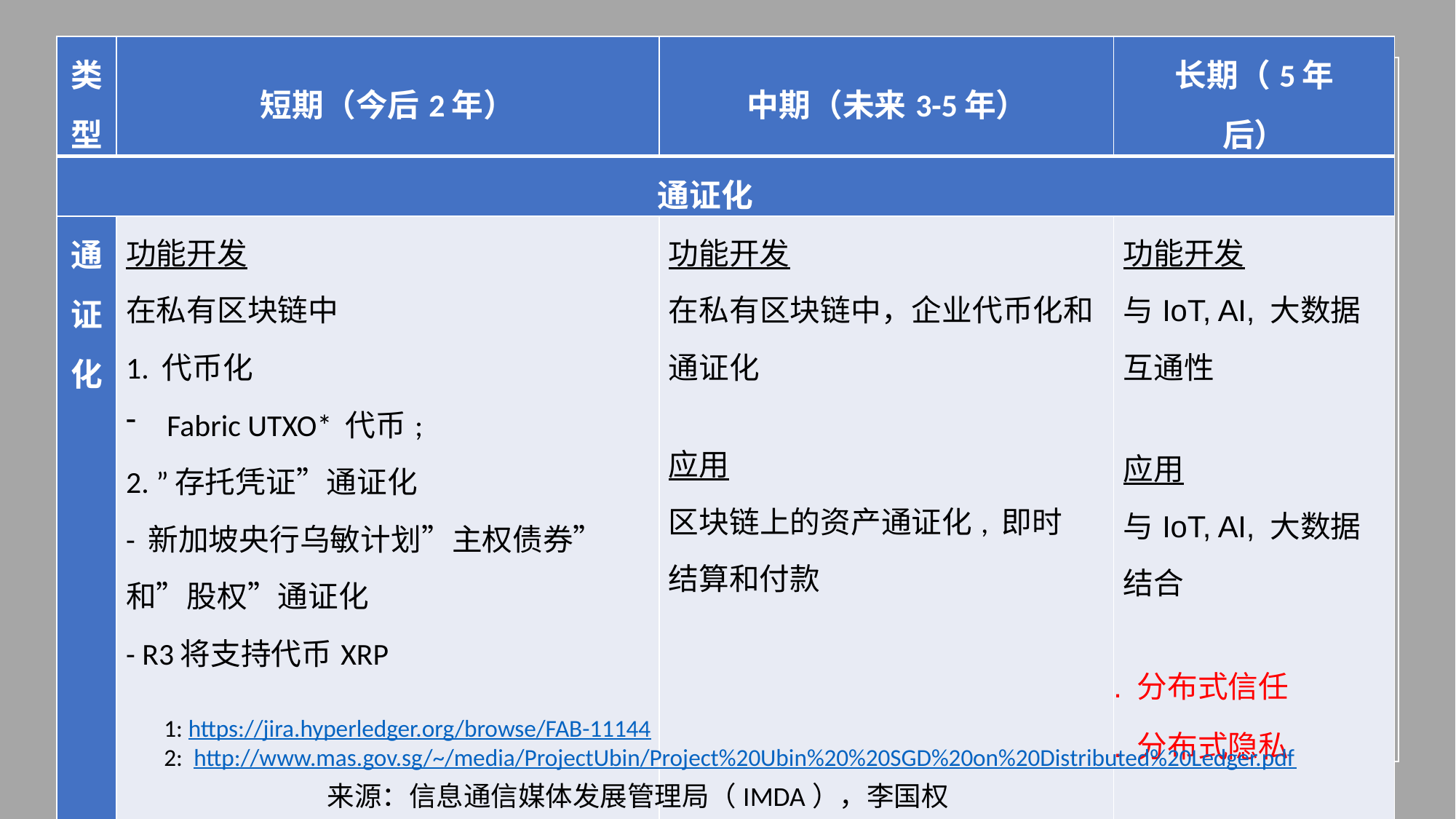

| 类型 | 短期（今后2年） | 中期（未来3-5年） | 长期（5年后） |
| --- | --- | --- | --- |
| 通证化 |  |  |  |
| 通证化 | 功能开发 在私有区块链中 1. 代币化 Fabric UTXO\* 代币; 2. ”存托凭证”通证化 - 新加坡央行乌敏计划”主权债券”和”股权”通证化 - R3将支持代币XRP | 功能开发 在私有区块链中，企业代币化和通证化   应用 区块链上的资产通证化, 即时结算和付款 | 功能开发 与IoT, AI, 大数据互通性 应用 与IoT, AI, 大数据结合 . 分布式信任 . 分布式隐私 |

1: https://jira.hyperledger.org/browse/FAB-11144
2:  http://www.mas.gov.sg/~/media/ProjectUbin/Project%20Ubin%20%20SGD%20on%20Distributed%20Ledger.pdf
来源：信息通信媒体发展管理局（IMDA），李国权